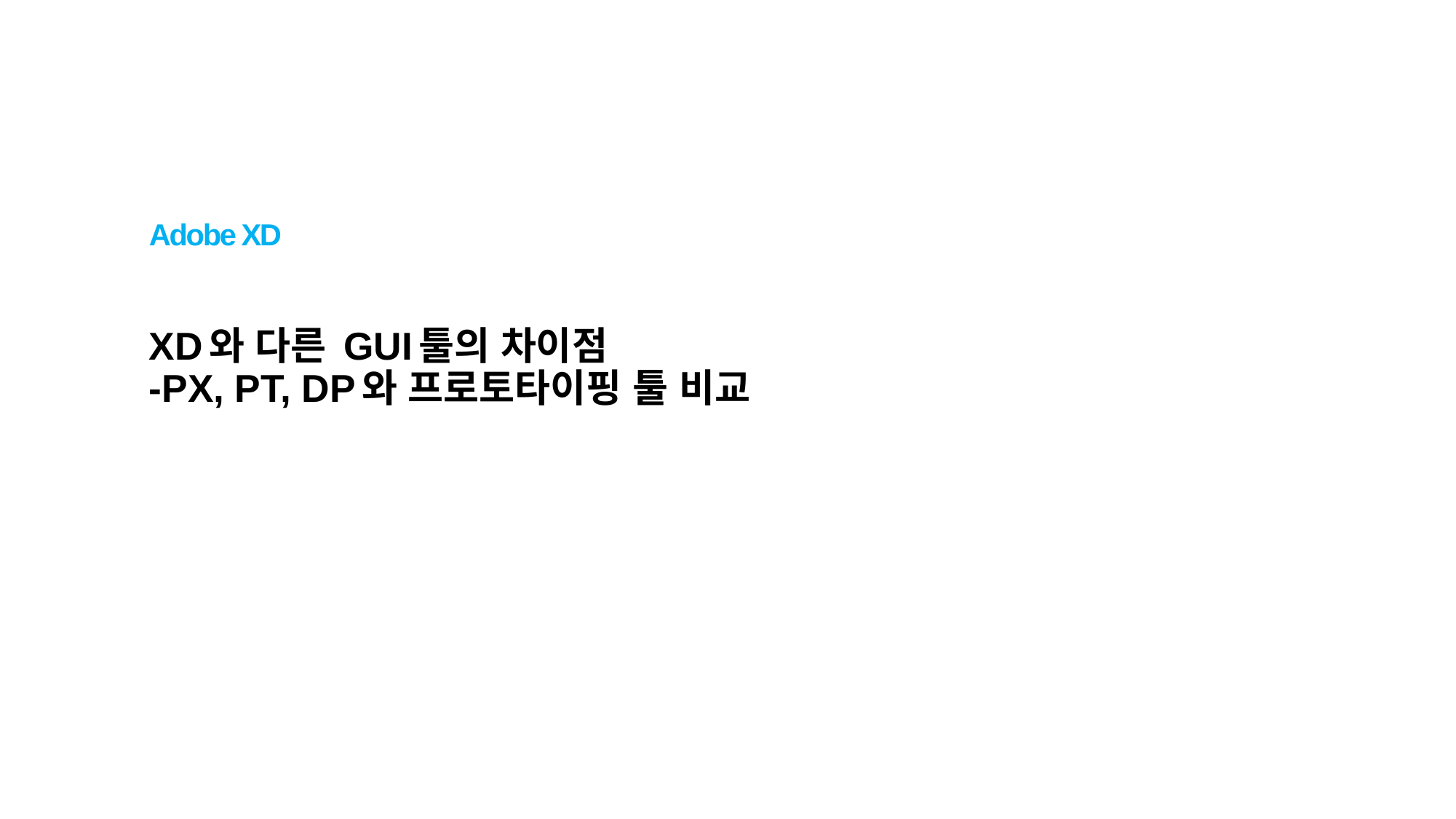

Adobe XD
# XD와 다른 GUI툴의 차이점 -PX, PT, DP와 프로토타이핑 툴 비교